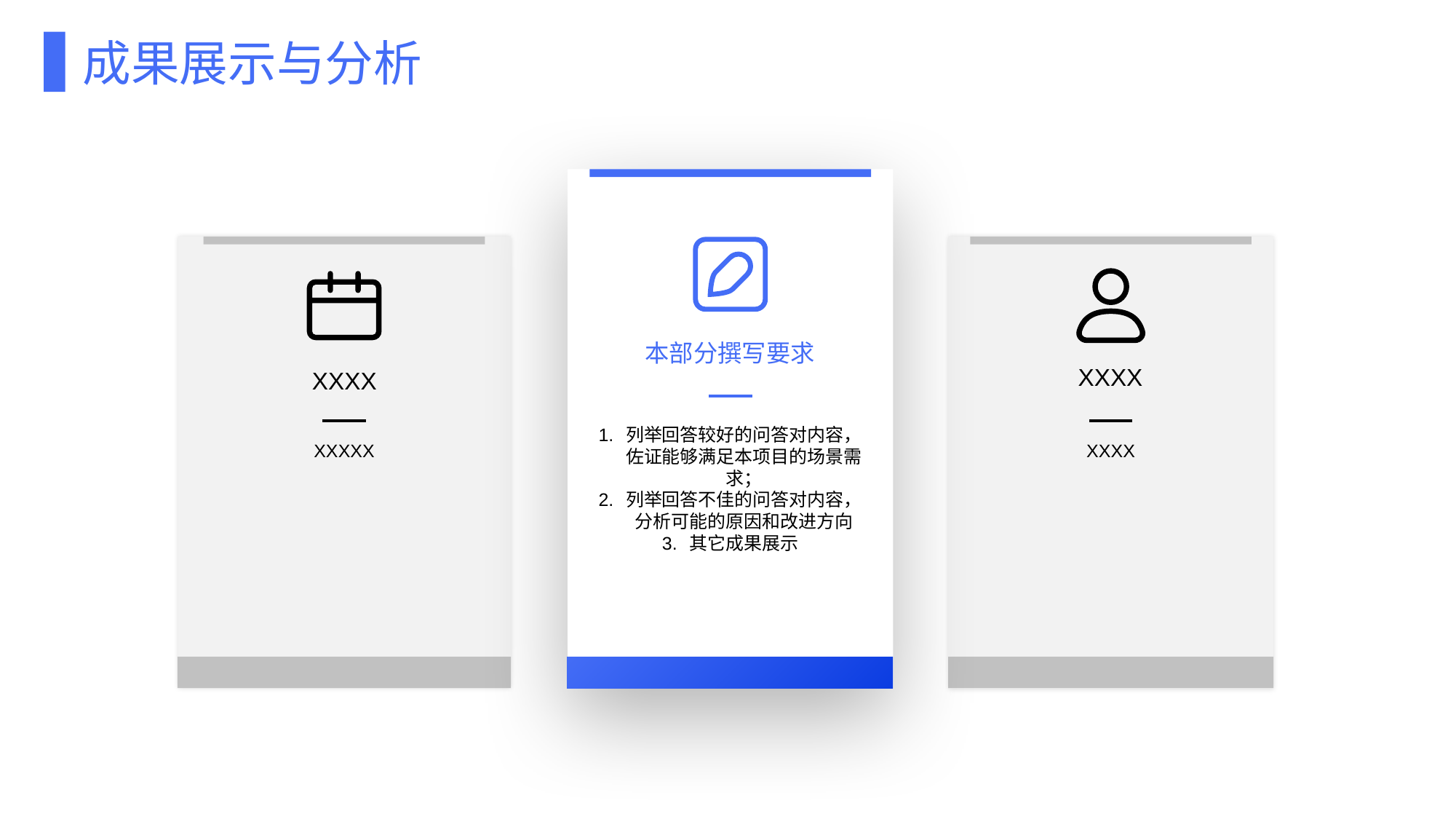

成果展示与分析

本部分撰写要求
XXXX
XXXX
列举回答较好的问答对内容，佐证能够满足本项目的场景需求；
列举回答不佳的问答对内容，分析可能的原因和改进方向
其它成果展示

XXXXX
XXXX